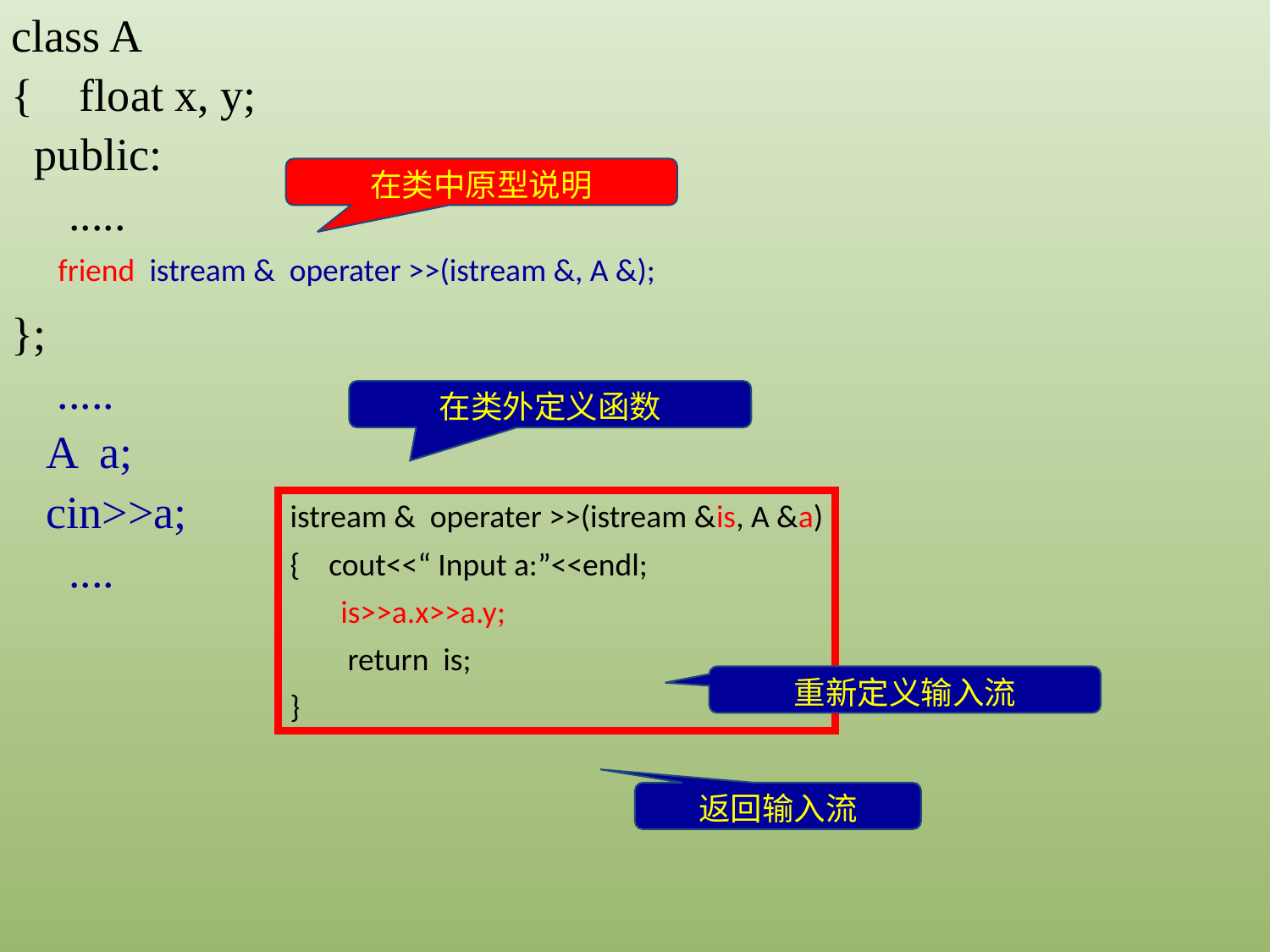

class A
{    float x, y;
  public:
     .....

};
    .....
   A  a;
   cin>>a;
     ....
在类中原型说明
friend  istream &  operater >>(istream &, A &);
在类外定义函数
istream &  operater >>(istream &is, A &a)
{    cout<<“ Input a:”<<endl;
       is>>a.x>>a.y;
        return  is;
}
重新定义输入流
返回输入流
892